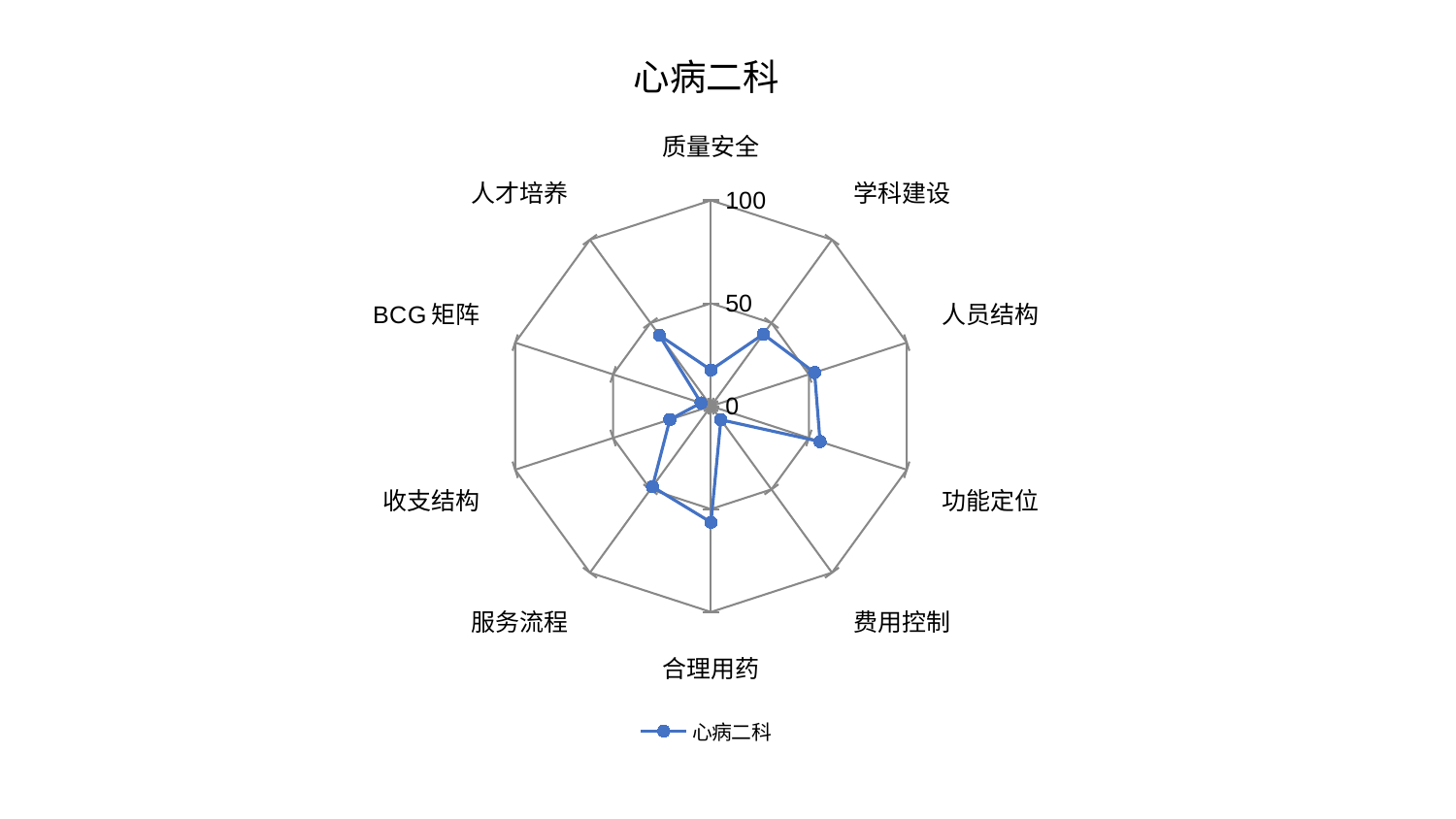

### Chart: 心病二科

| Category | 心病二科 |
|---|---|
| 质量安全 | 17.617467832980843 |
| 学科建设 | 43.280190118845134 |
| 人员结构 | 52.909029465367766 |
| 功能定位 | 55.72457682494343 |
| 费用控制 | 8.16661194926379 |
| 合理用药 | 56.42074324970156 |
| 服务流程 | 48.380544122182854 |
| 收支结构 | 21.00508729792631 |
| BCG矩阵 | 5.073826646553044 |
| 人才培养 | 42.63599182975424 |
145